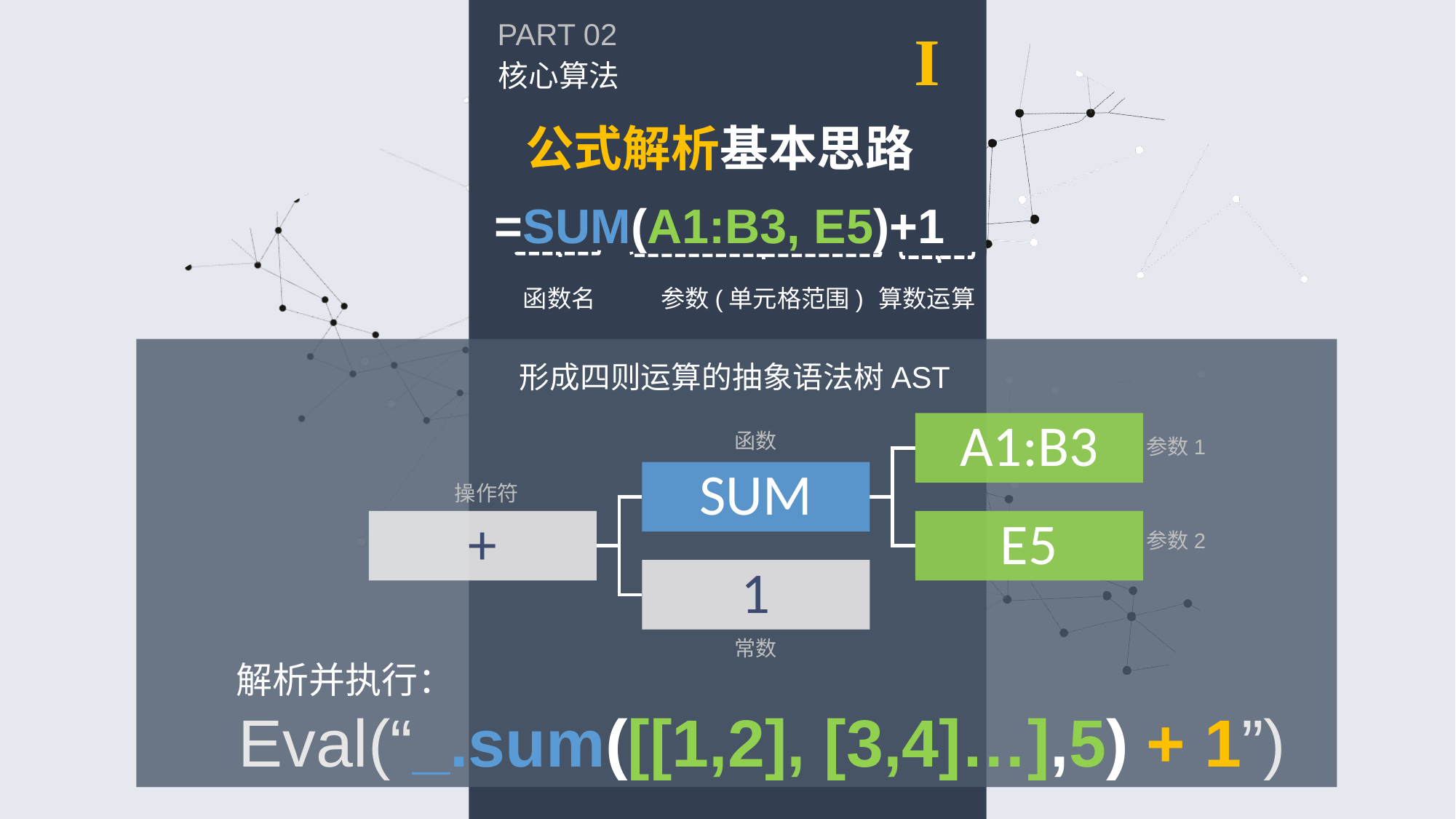

PART 02
I
核心算法
公式解析基本思路

=SUM(A1:B3, E5)+1

函数名
参数(单元格范围)
算数运算

形成四则运算的抽象语法树AST
+
SUM
A1:B3
E5
1
函数
参数1
操作符
参数2
常数
解析并执行：
Eval(“_.sum([[1,2], [3,4]…],5) + 1”)